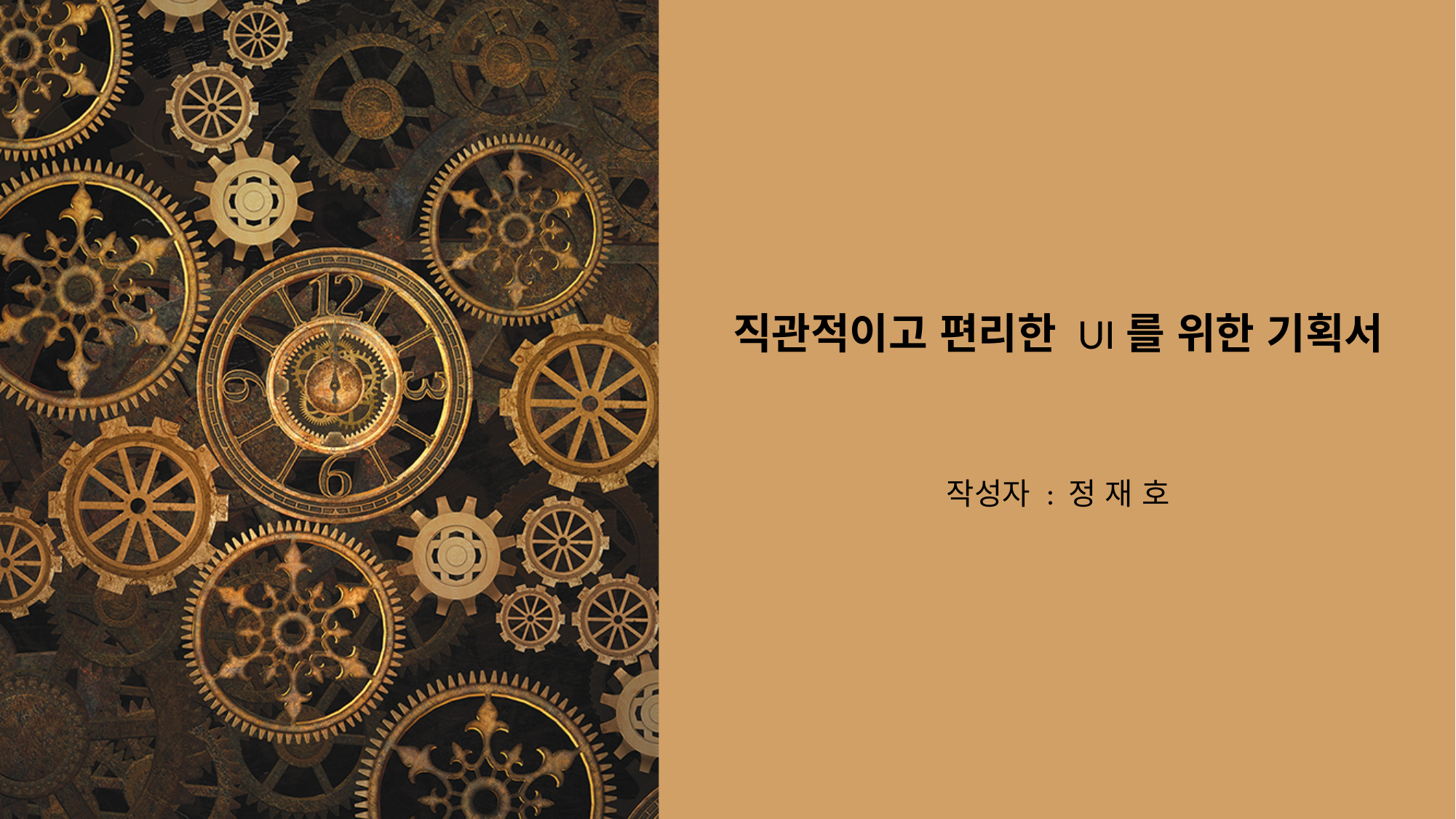

프리 젠테이션이 이전보다 좋아지기는 했지만 초기의 프리젠테이션 만큼은 원래 컨디션으로는 돌아오지 못했다.
특히 목소리 톤이 자신감이 사라졌음.
내 방법대로 해석하기 이전에 먼저 있는 그대로 받아들여서 진행 하는 것 까지는 시작하게 됐으며, 그 내용에서 일부
수정하는 단계까지 왔음. 다만 오늘 발표 이전을 전혀 작성하지 못한 시간 또는 외부의 조언이나 말에 의해서  휘둘리면서
잃게 된 시간들을 스스로 생각해 볼 필요가 있다. 고민과
문서를 작성하고 정보를 체계적으로 작성하는 것은 조금씩 진행이 되어 가는데 기획의도가 필요한 부분이 분명이 있지만 설명이 없다.
전체적으로 페이지는 많지만 내용은 없다. 합쳐도 되는 내용들을 합쳐서 표기하는 것이 효율 적이다.
기획의도를 알 수 있는 제목으로 작성 할 것!

# 직관적이고 편리한 UI를 위한 기획서
작성자 : 정 재 호